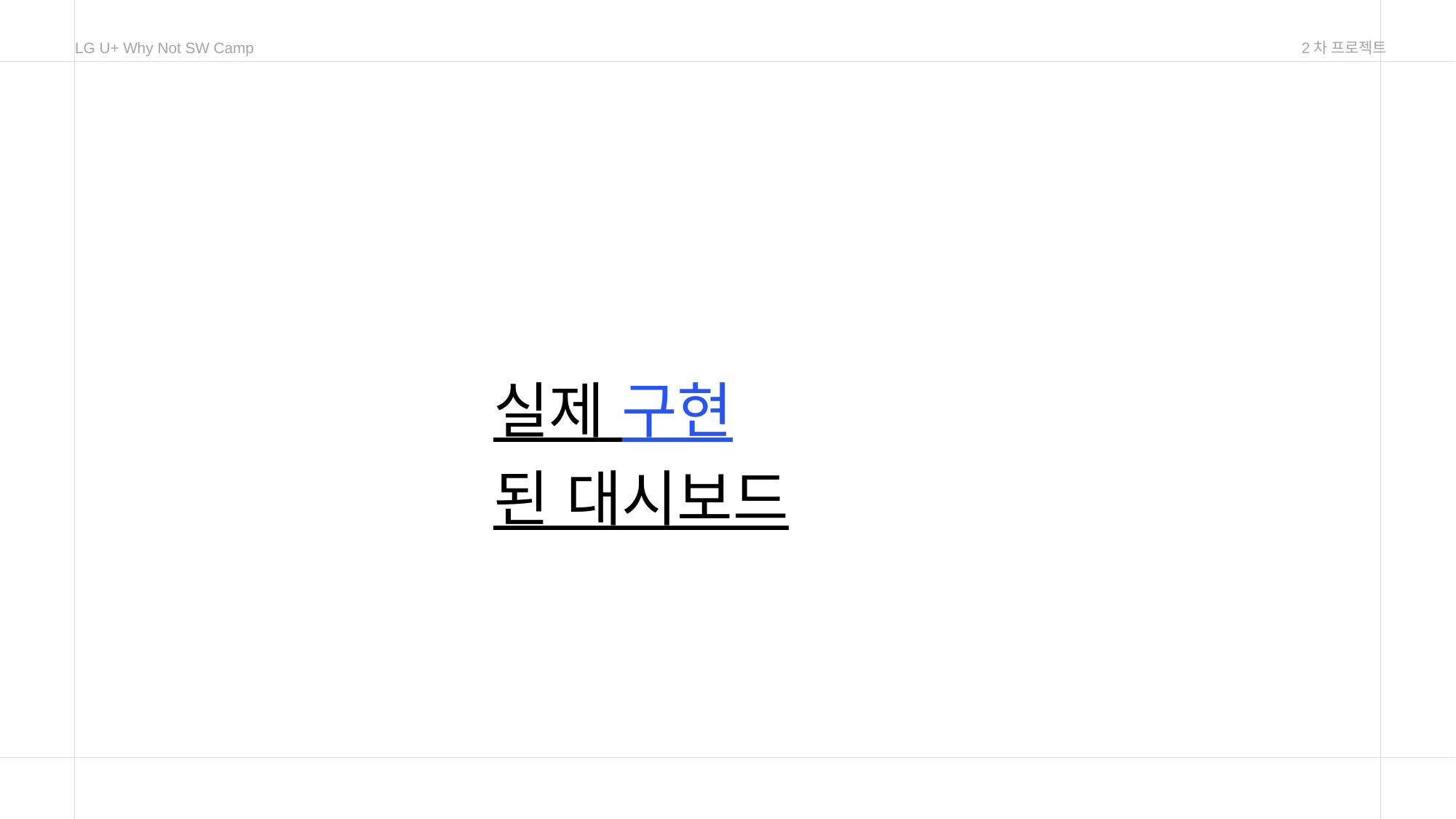

LG U+ Why Not SW Camp
2차 프로젝트
실제 구현된 대시보드